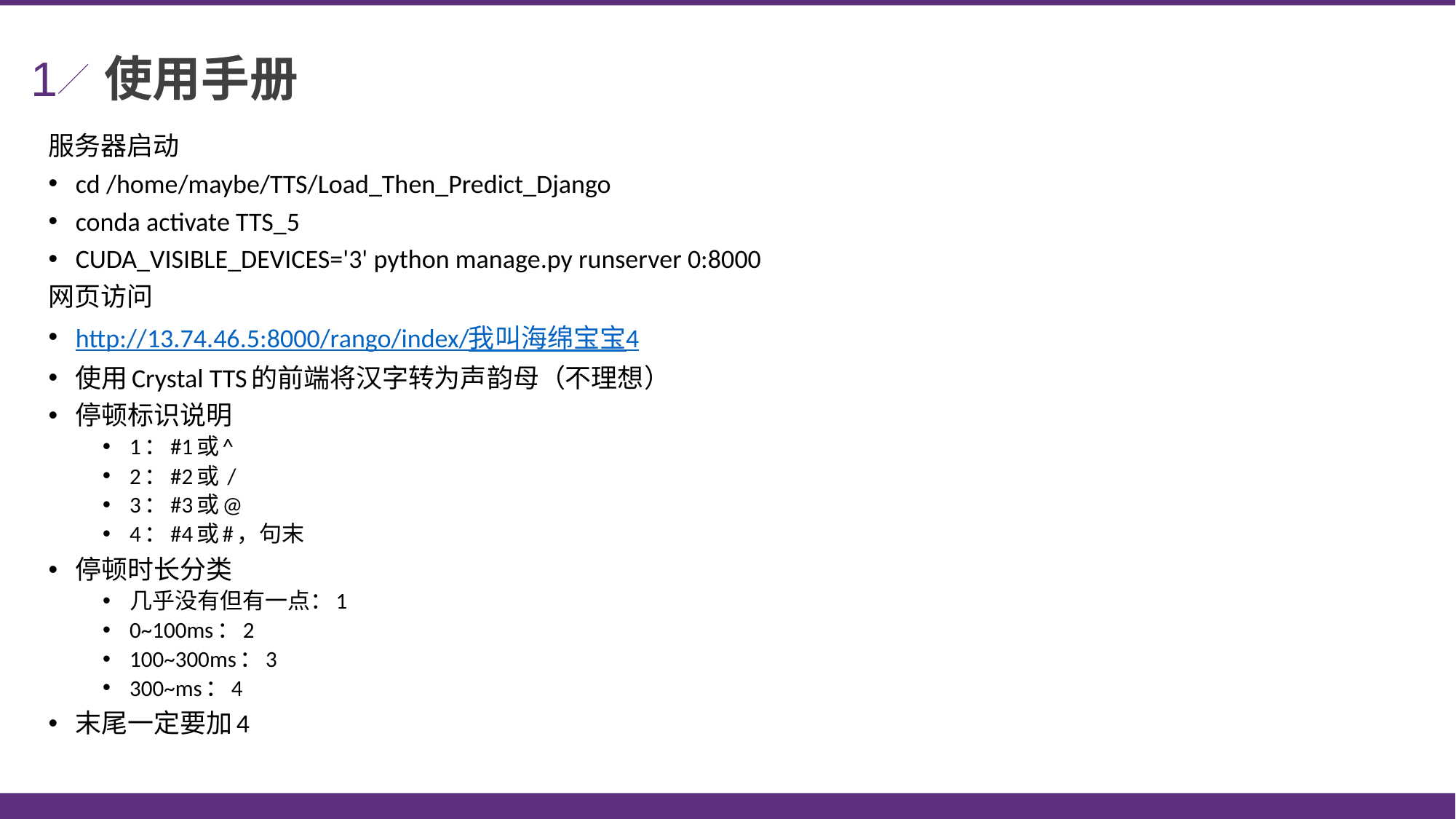

1
使用手册
服务器启动
cd /home/maybe/TTS/Load_Then_Predict_Django
conda activate TTS_5
CUDA_VISIBLE_DEVICES='3' python manage.py runserver 0:8000
网页访问
http://13.74.46.5:8000/rango/index/我叫海绵宝宝4
使用Crystal TTS的前端将汉字转为声韵母（不理想）
停顿标识说明
1：#1或^
2：#2或 /
3：#3或@
4：#4或#，句末
停顿时长分类
几乎没有但有一点：1
0~100ms：2
100~300ms：3
300~ms：4
末尾一定要加4